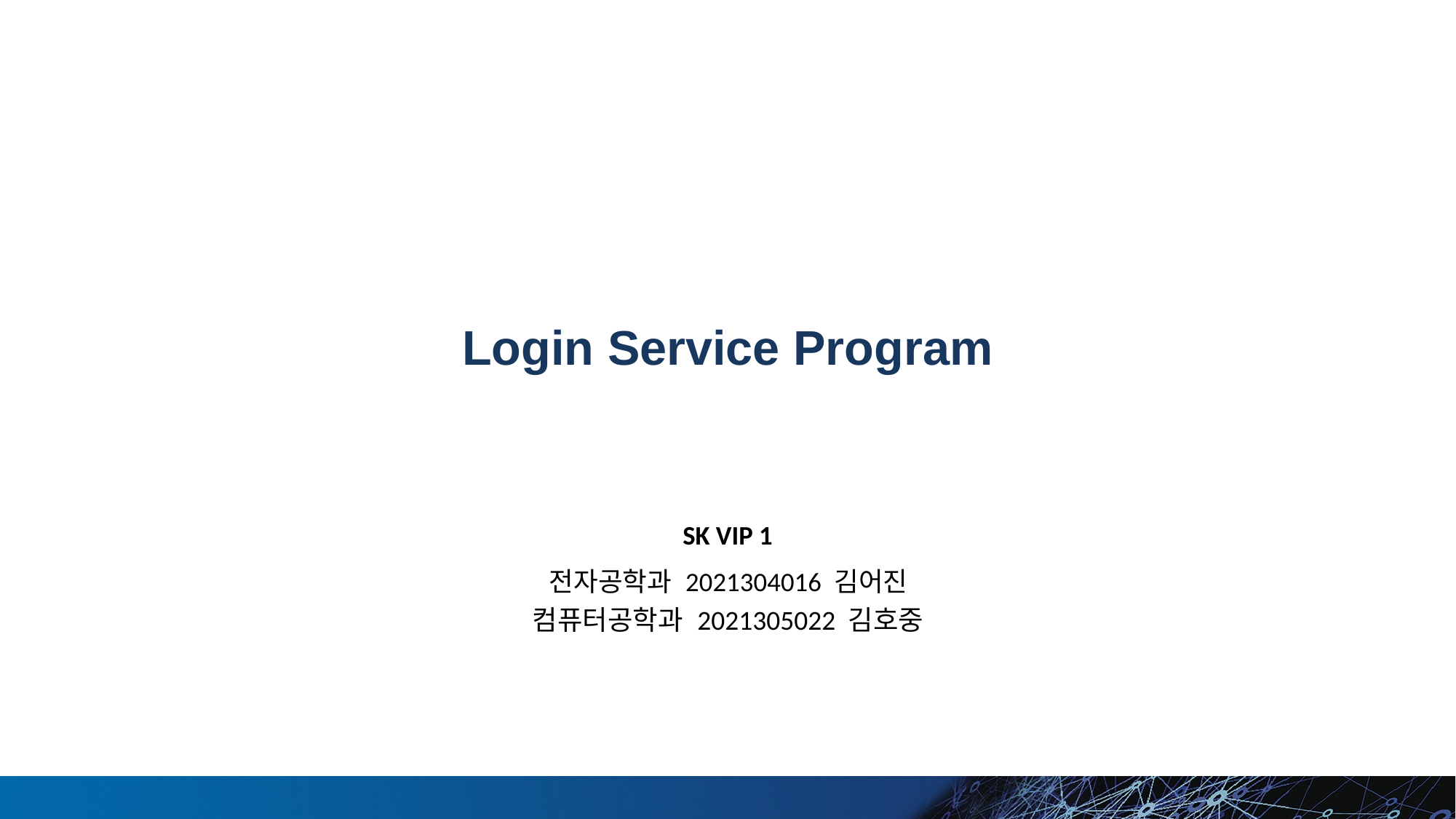

# Login Service Program
SK VIP 1
전자공학과 2021304016 김어진
컴퓨터공학과 2021305022 김호중